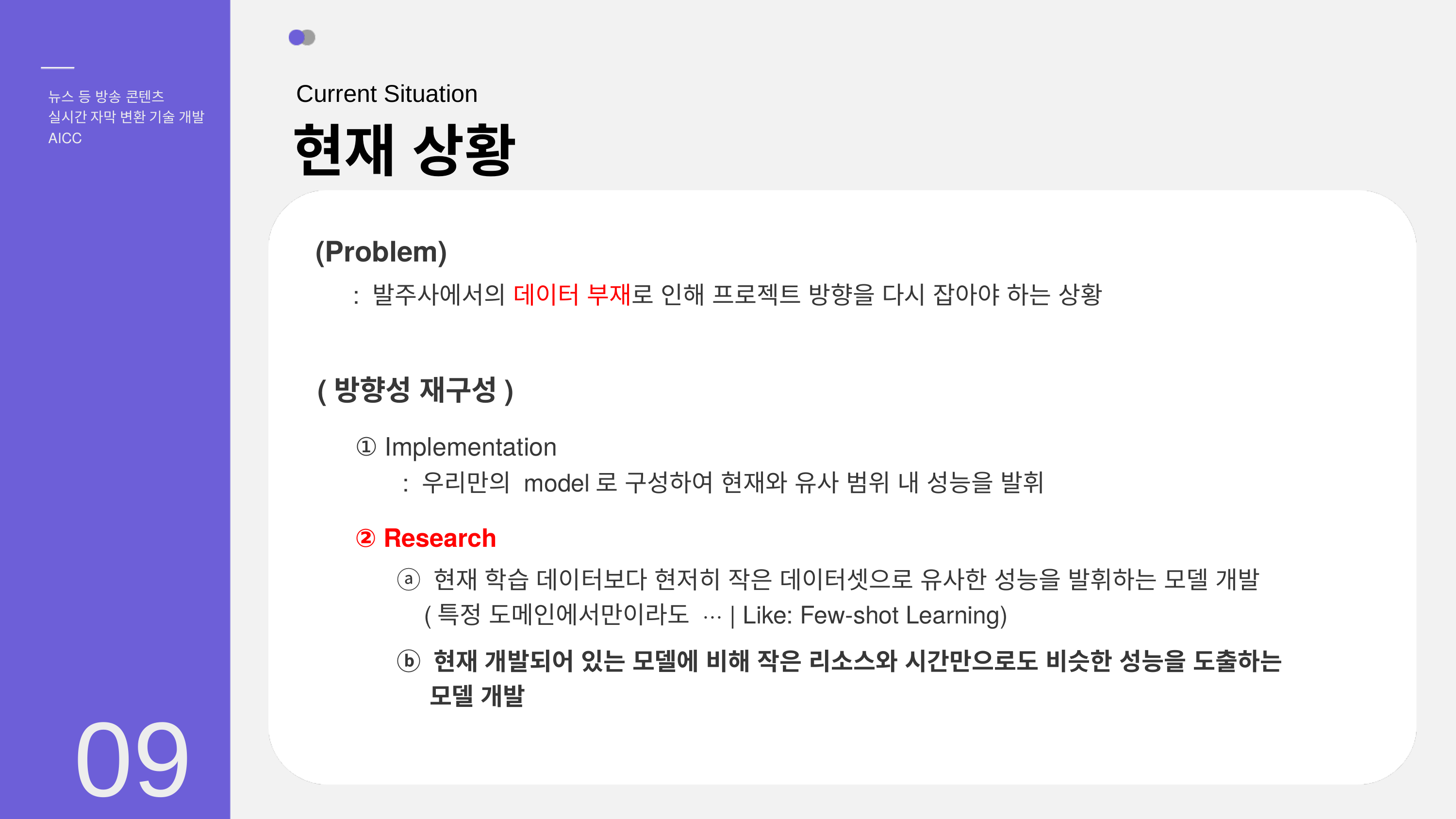

Current Situation
뉴스 등 방송 콘텐츠
실시간 자막 변환 기술 개발
현재 상황
AICC

(Problem)
: 발주사에서의 데이터 부재로 인해 프로젝트 방향을 다시 잡아야 하는 상황
(방향성 재구성)
① Implementation
: 우리만의 model로 구성하여 현재와 유사 범위 내 성능을 발휘
② Research
ⓐ 현재 학습 데이터보다 현저히 작은 데이터셋으로 유사한 성능을 발휘하는 모델 개발
    (특정 도메인에서만이라도 ··· | Like: Few-shot Learning)

ⓑ 현재 개발되어 있는 모델에 비해 작은 리소스와 시간만으로도 비슷한 성능을 도출하는
    모델 개발
09